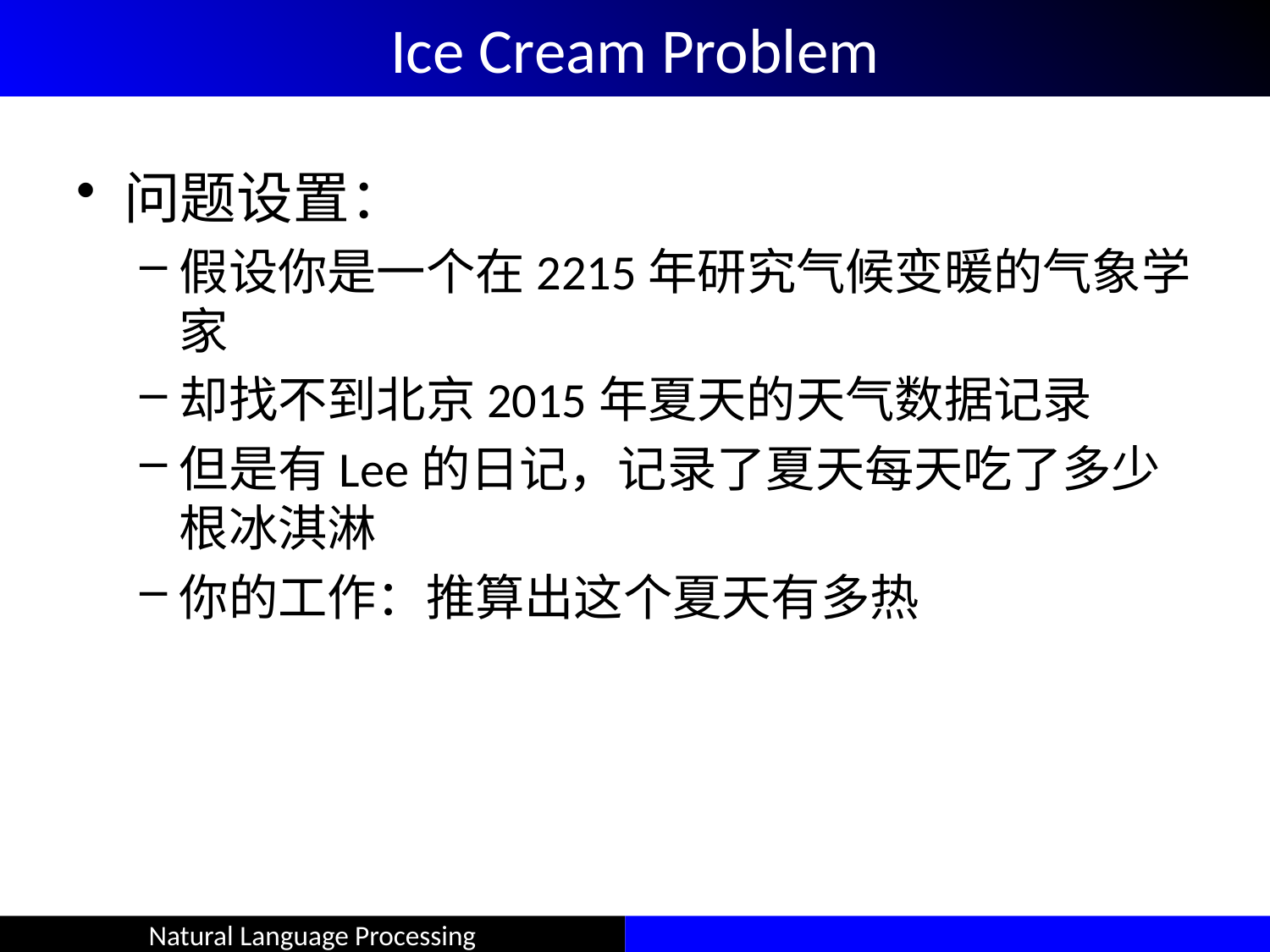

# Ice Cream Problem
问题设置：
假设你是一个在2215年研究气候变暖的气象学家
却找不到北京2015年夏天的天气数据记录
但是有Lee的日记，记录了夏天每天吃了多少根冰淇淋
你的工作：推算出这个夏天有多热